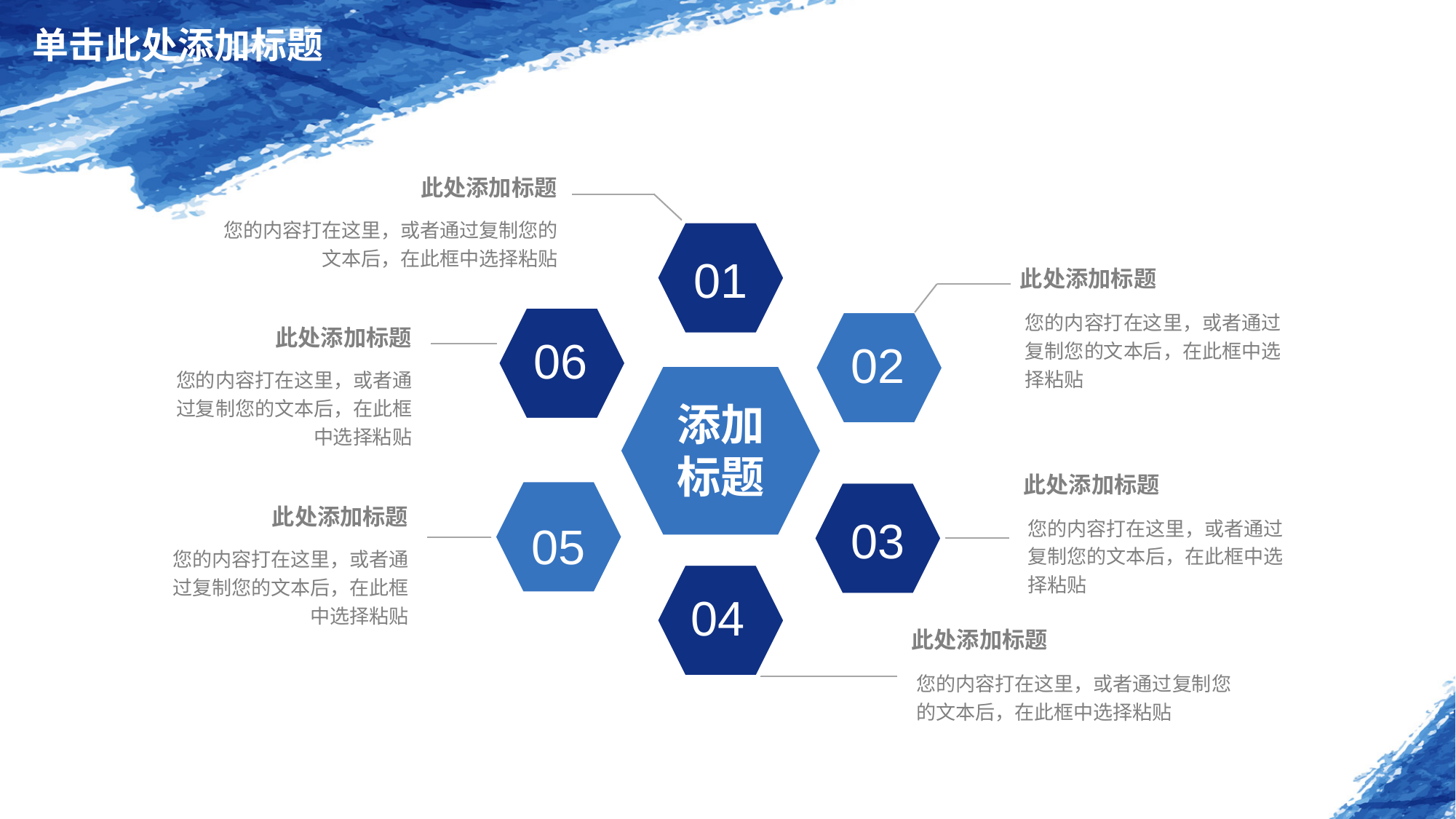

# 单击此处添加标题
此处添加标题
您的内容打在这里，或者通过复制您的文本后，在此框中选择粘贴

01
此处添加标题
您的内容打在这里，或者通过复制您的文本后，在此框中选择粘贴

06

02
此处添加标题
您的内容打在这里，或者通过复制您的文本后，在此框中选择粘贴

添加标题
此处添加标题

05

03
此处添加标题
您的内容打在这里，或者通过复制您的文本后，在此框中选择粘贴
您的内容打在这里，或者通过复制您的文本后，在此框中选择粘贴

04
此处添加标题
您的内容打在这里，或者通过复制您的文本后，在此框中选择粘贴